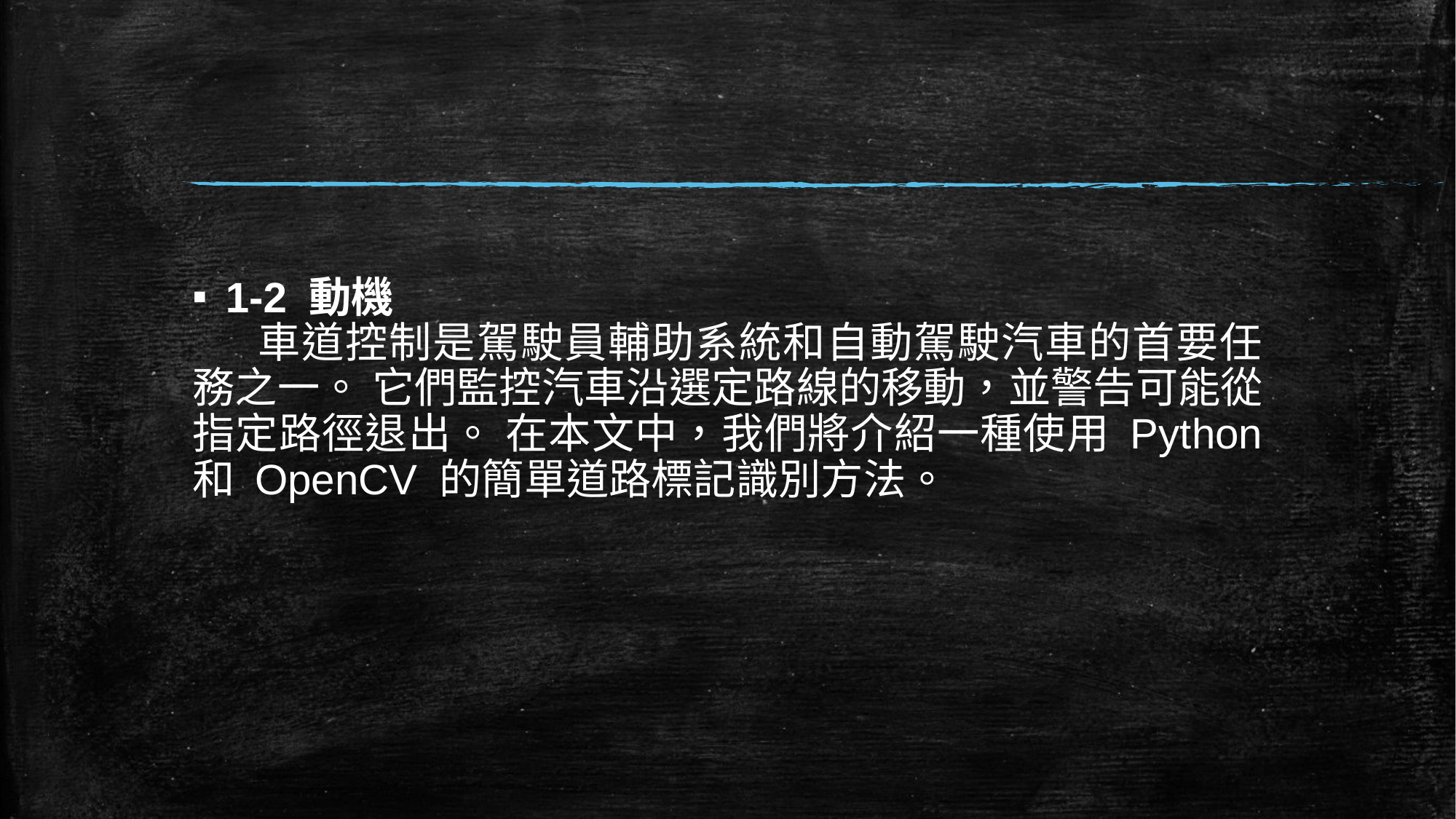

#
1-2 動機
     車道控制是駕駛員輔助系統和自動駕駛汽車的首要任務之一。 它們監控汽車沿選定路線的移動，並警告可能從指定路徑退出。 在本文中，我們將介紹一種使用 Python 和 OpenCV 的簡單道路標記識別方法。